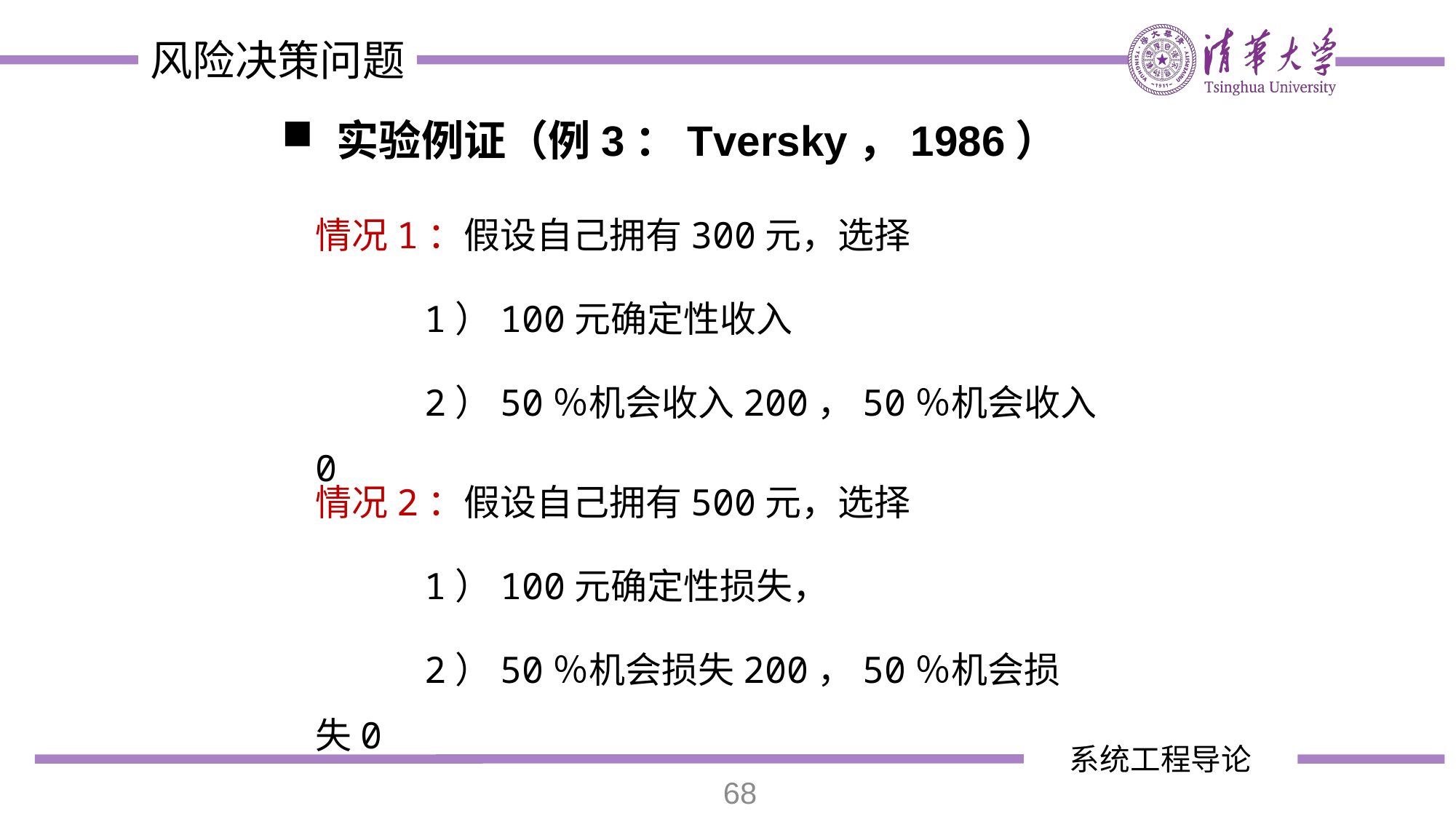

实验例证（例3：Tversky，1986）
情况1：假设自己拥有300元，选择
	1）100元确定性收入
	2）50％机会收入200，50％机会收入0
情况2：假设自己拥有500元，选择
	1）100元确定性损失，
	2）50％机会损失200，50％机会损失0